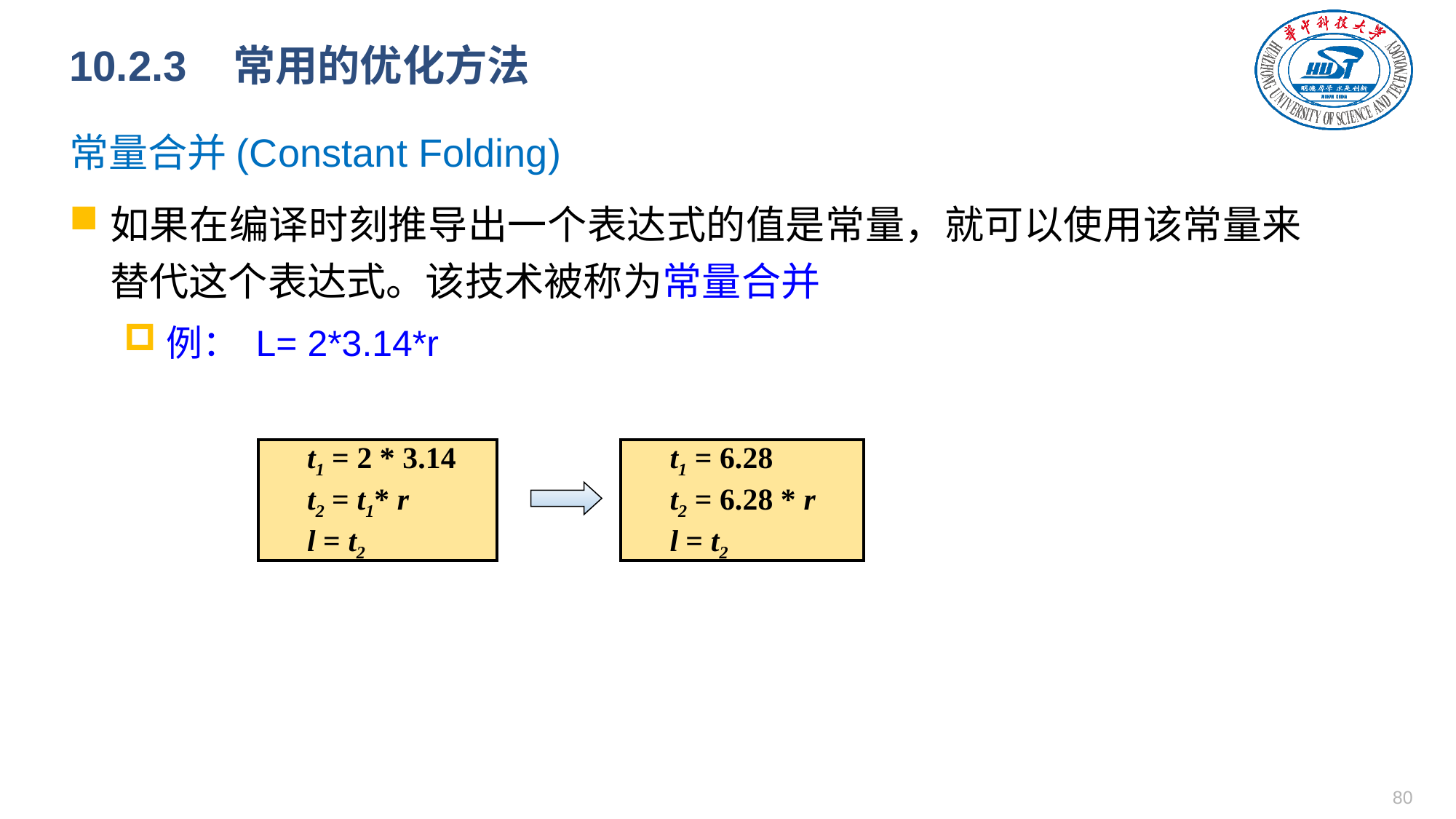

# 10.2.3   常用的优化方法
常量合并(Constant Folding)
如果在编译时刻推导出一个表达式的值是常量，就可以使用该常量来替代这个表达式。该技术被称为常量合并
例： L= 2*3.14*r

t1 = 2 * 3.14
t2 = t1* r
l = t2
t1 = 6.28
t2 = 6.28 * r
l = t2

80